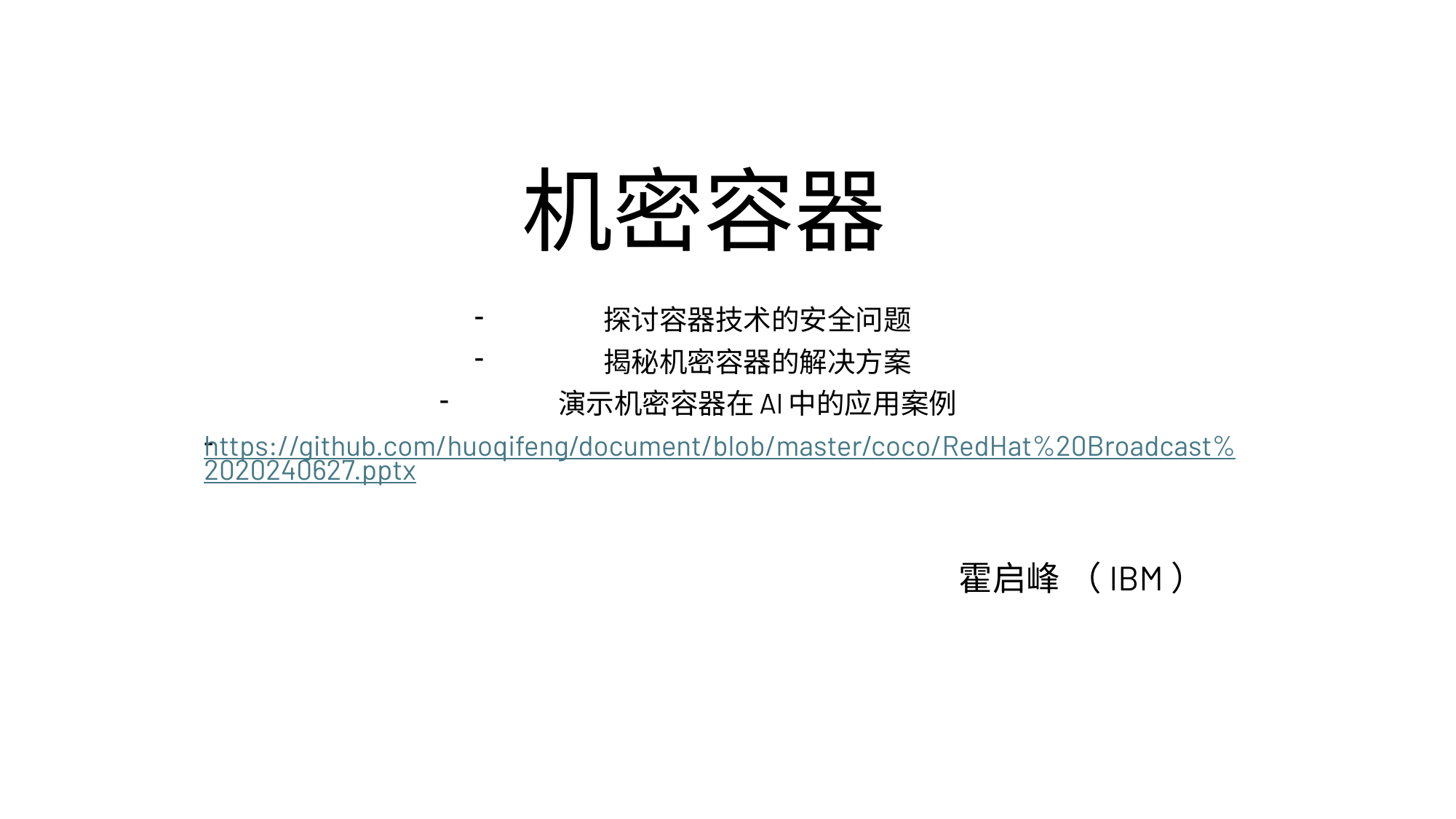

# 机密容器
探讨容器技术的安全问题
揭秘机密容器的解决方案
演示机密容器在AI中的应用案例
https://github.com/huoqifeng/document/blob/master/coco/RedHat%20Broadcast%2020240627.pptx
霍启峰 （IBM）